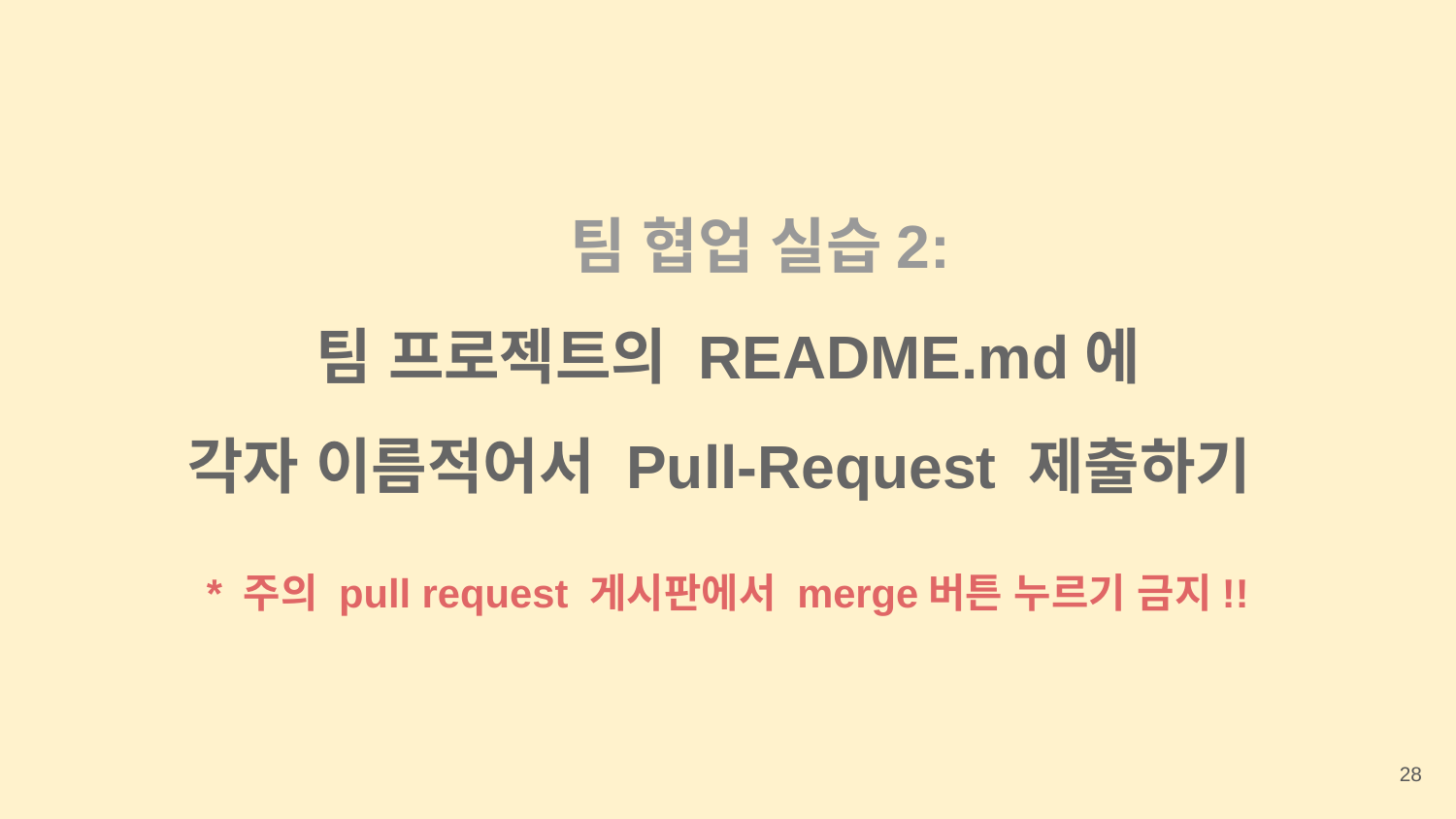

팀 협업 실습2:
팀 프로젝트의 README.md에
각자 이름적어서 Pull-Request 제출하기

* 주의 pull request 게시판에서 merge버튼 누르기 금지!!
28